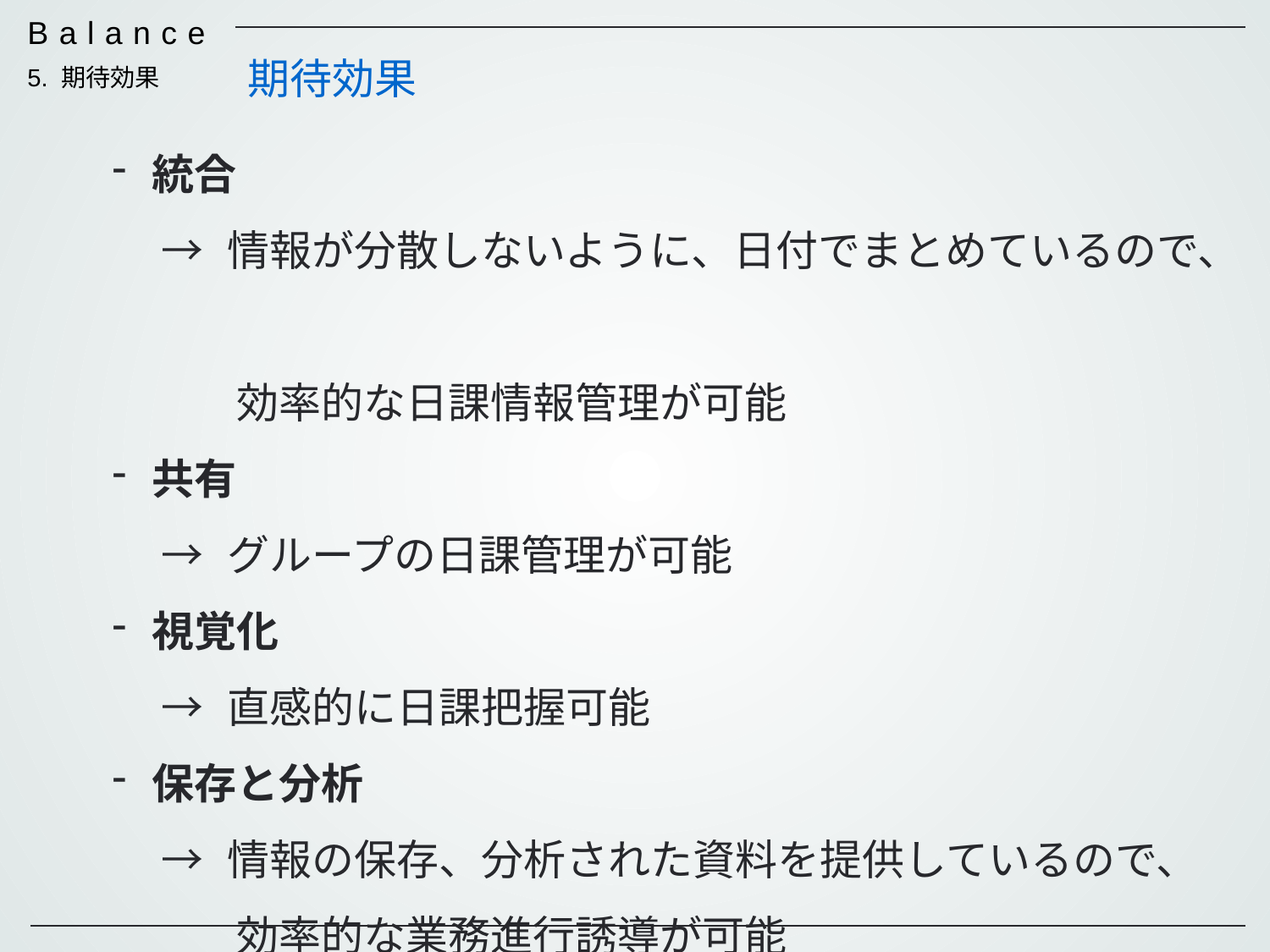

期待効果
5. 期待効果
統合
 →  情報が分散しないように、日付でまとめているので、 　　
　　効率的な日課情報管理が可能
共有
 →  グループの日課管理が可能
視覚化
 →  直感的に日課把握可能
保存と分析
 →  情報の保存、分析された資料を提供しているので、
　　効率的な業務進行誘導が可能